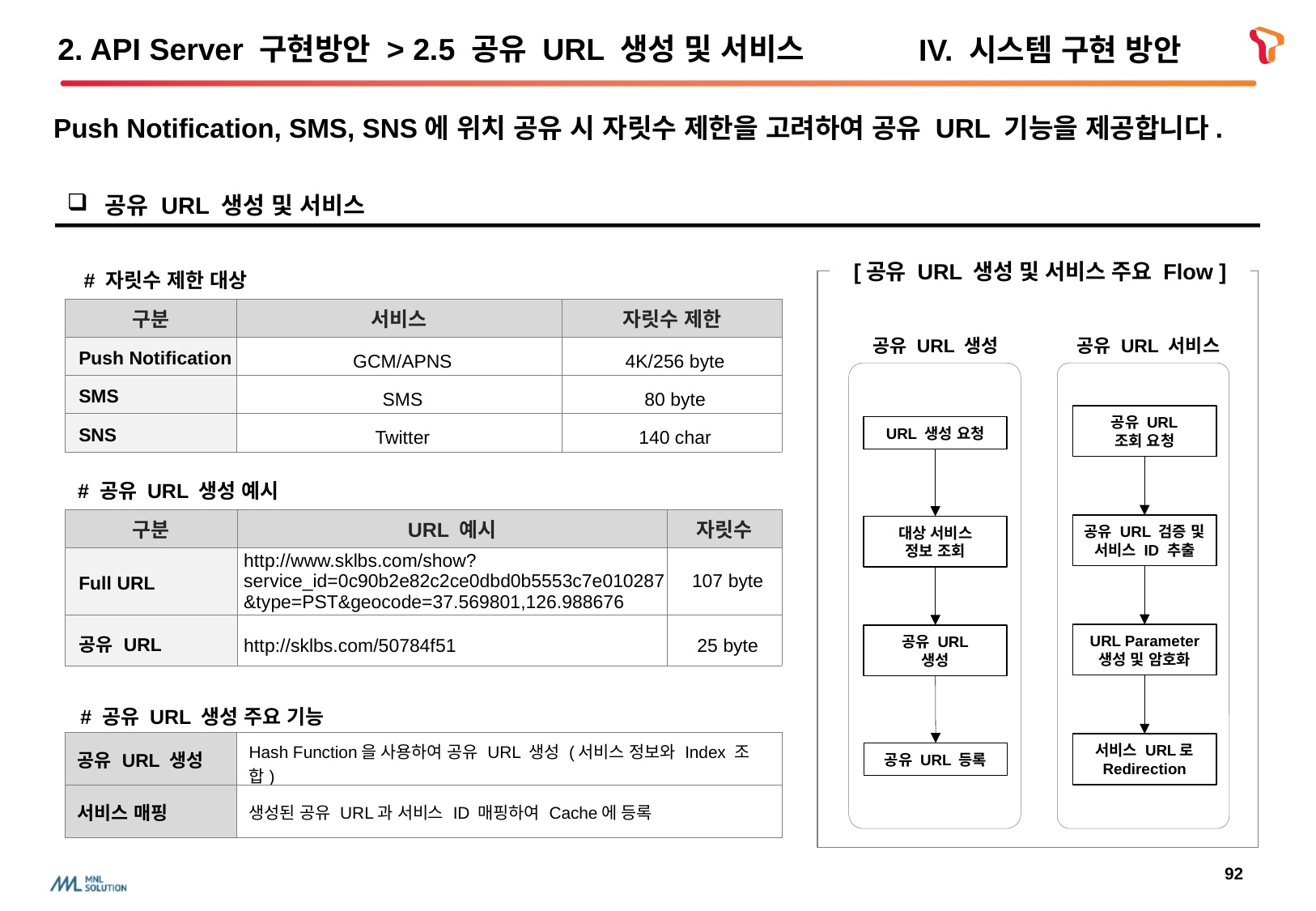

# 2. API Server 구현방안 > 2.5 공유 URL 생성 및 서비스
IV. 시스템 구현 방안
Push Notification, SMS, SNS에 위치 공유 시 자릿수 제한을 고려하여 공유 URL 기능을 제공합니다.
공유 URL 생성 및 서비스

[공유 URL 생성 및 서비스 주요 Flow ]
# 자릿수 제한 대상

| 구분 | 서비스 | 자릿수 제한 |
| --- | --- | --- |
| Push Notification | GCM/APNS | 4K/256 byte |
| SMS | SMS | 80 byte |
| SNS | Twitter | 140 char |
공유 URL 생성
공유 URL 서비스

공유 URL
조회 요청
URL 생성 요청
# 공유 URL 생성 예시
| 구분 | URL 예시 | 자릿수 |
| --- | --- | --- |
| Full URL | http://www.sklbs.com/show?service\_id=0c90b2e82c2ce0dbd0b5553c7e010287&type=PST&geocode=37.569801,126.988676 | 107 byte |
| 공유 URL | http://sklbs.com/50784f51 | 25 byte |
공유 URL 검증 및 서비스 ID 추출
대상 서비스
정보 조회
URL Parameter 생성 및 암호화
공유 URL
생성
# 공유 URL 생성 주요 기능
| 공유 URL 생성 | Hash Function을 사용하여 공유 URL 생성 (서비스 정보와 Index 조합) |
| --- | --- |
| 서비스 매핑 | 생성된 공유 URL과 서비스 ID 매핑하여 Cache에 등록 |
서비스 URL로
Redirection
공유 URL 등록